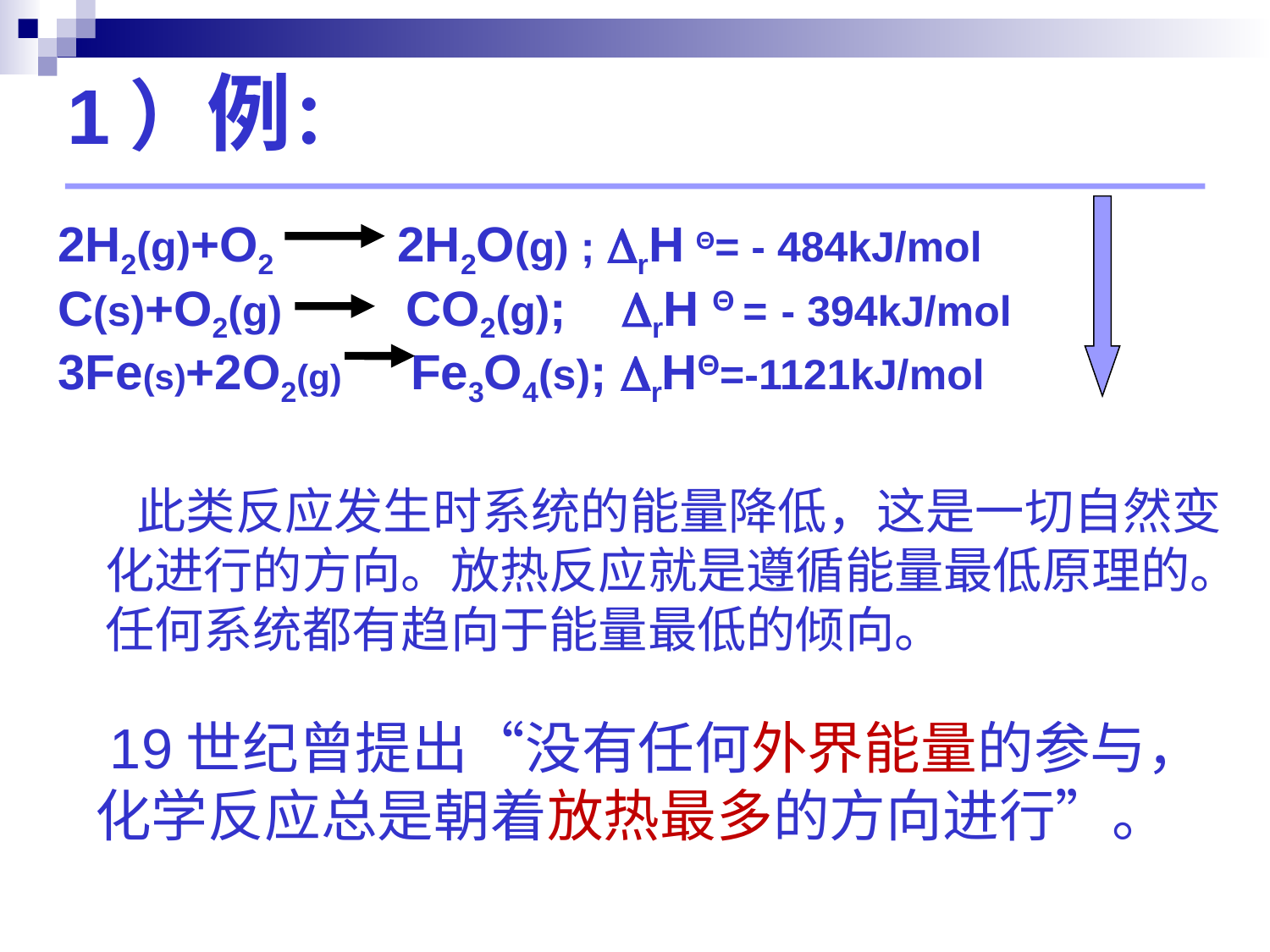

# 1）例：

2H2(g)+O2         2H2O(g) ; ΔrH Θ= - 484kJ/mol
C(s)+O2(g)         CO2(g);    ΔrH Θ = - 394kJ/mol
3Fe(s)+2O2(g)     Fe3O4(s); ΔrHΘ=-1121kJ/mol

      此类反应发生时系统的能量降低，这是一切自然变化进行的方向。放热反应就是遵循能量最低原理的。任何系统都有趋向于能量最低的倾向。

    19世纪曾提出“没有任何外界能量的参与，化学反应总是朝着放热最多的方向进行”。